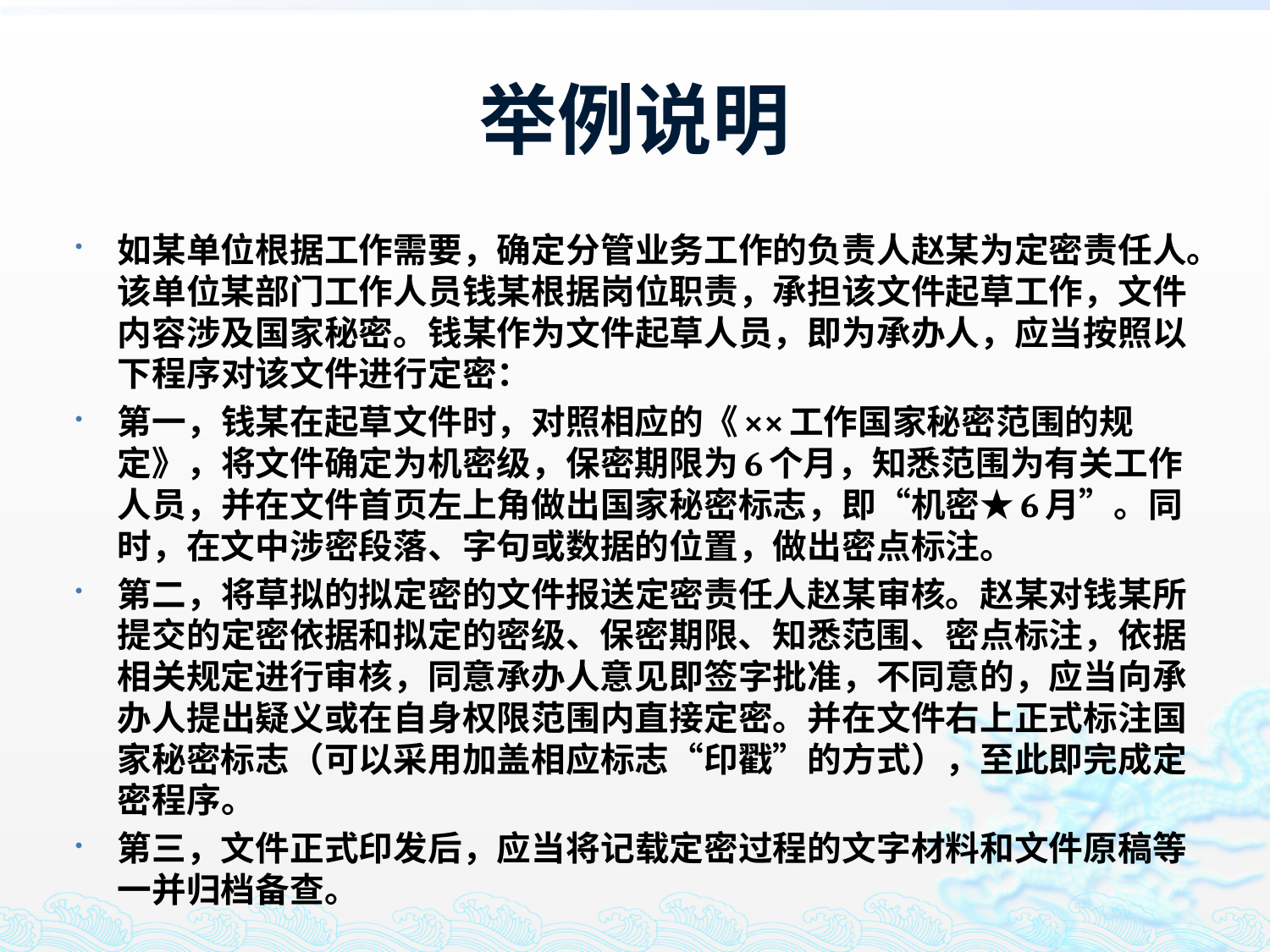

# 举例说明
如某单位根据工作需要，确定分管业务工作的负责人赵某为定密责任人。该单位某部门工作人员钱某根据岗位职责，承担该文件起草工作，文件内容涉及国家秘密。钱某作为文件起草人员，即为承办人，应当按照以下程序对该文件进行定密：
第一，钱某在起草文件时，对照相应的《××工作国家秘密范围的规定》，将文件确定为机密级，保密期限为6个月，知悉范围为有关工作人员，并在文件首页左上角做出国家秘密标志，即“机密★6月”。同时，在文中涉密段落、字句或数据的位置，做出密点标注。
第二，将草拟的拟定密的文件报送定密责任人赵某审核。赵某对钱某所提交的定密依据和拟定的密级、保密期限、知悉范围、密点标注，依据相关规定进行审核，同意承办人意见即签字批准，不同意的，应当向承办人提出疑义或在自身权限范围内直接定密。并在文件右上正式标注国家秘密标志（可以采用加盖相应标志“印戳”的方式），至此即完成定密程序。
第三，文件正式印发后，应当将记载定密过程的文字材料和文件原稿等一并归档备查。